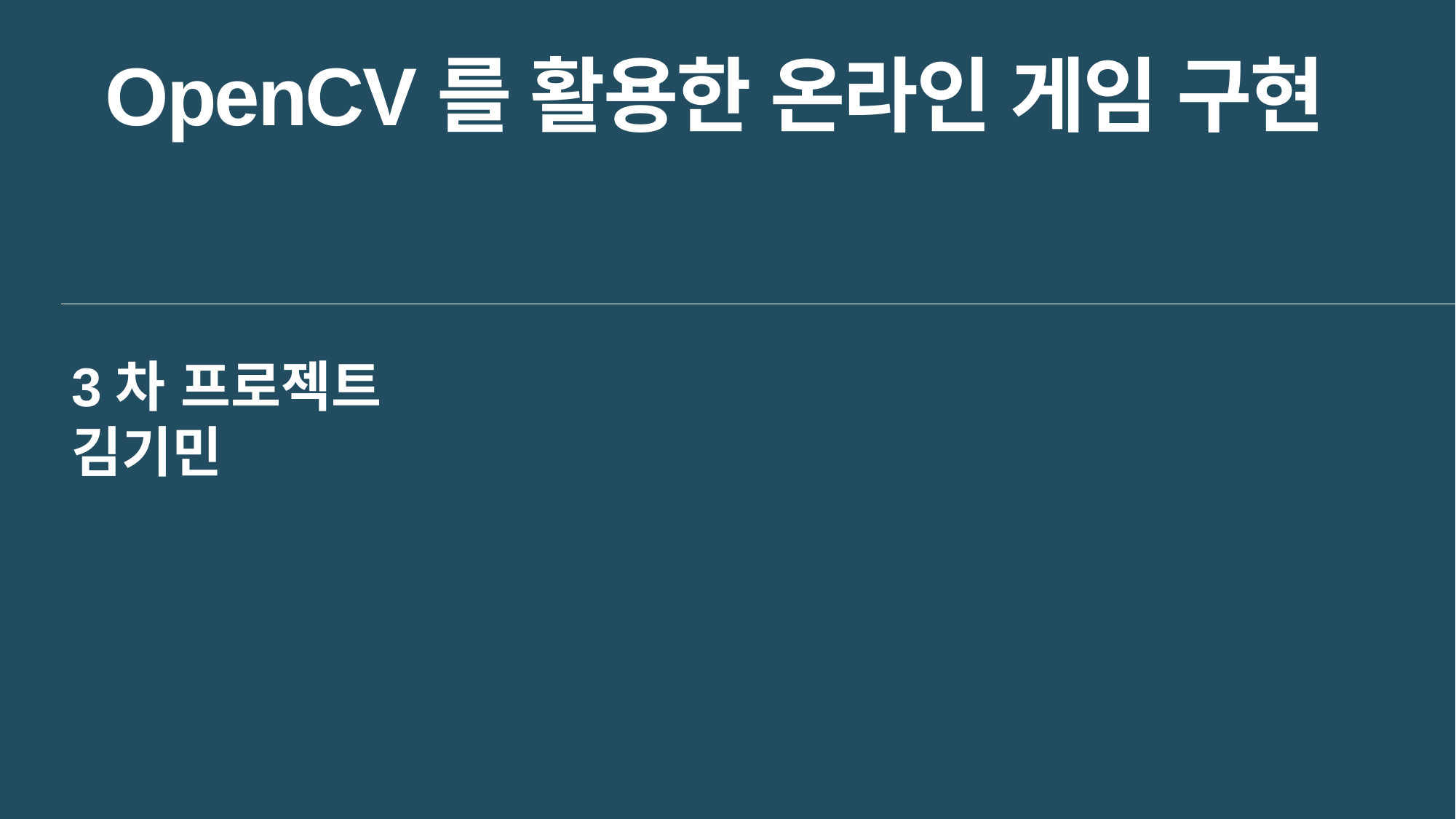

OpenCV를 활용한 온라인 게임 구현
3차 프로젝트
김기민